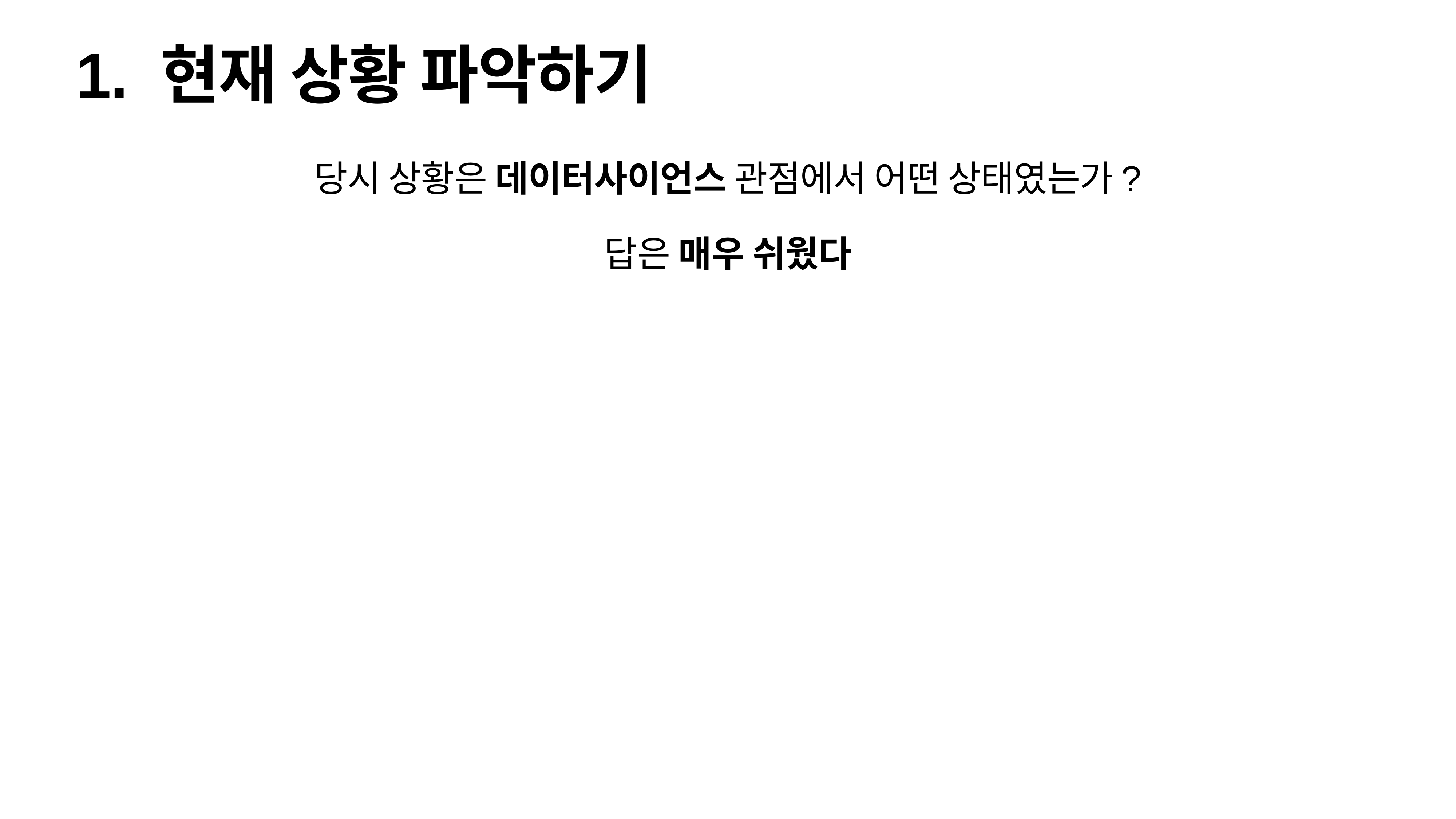

# 1. 현재 상황 파악하기
당시 상황은 데이터사이언스 관점에서 어떤 상태였는가?
답은 매우 쉬웠다